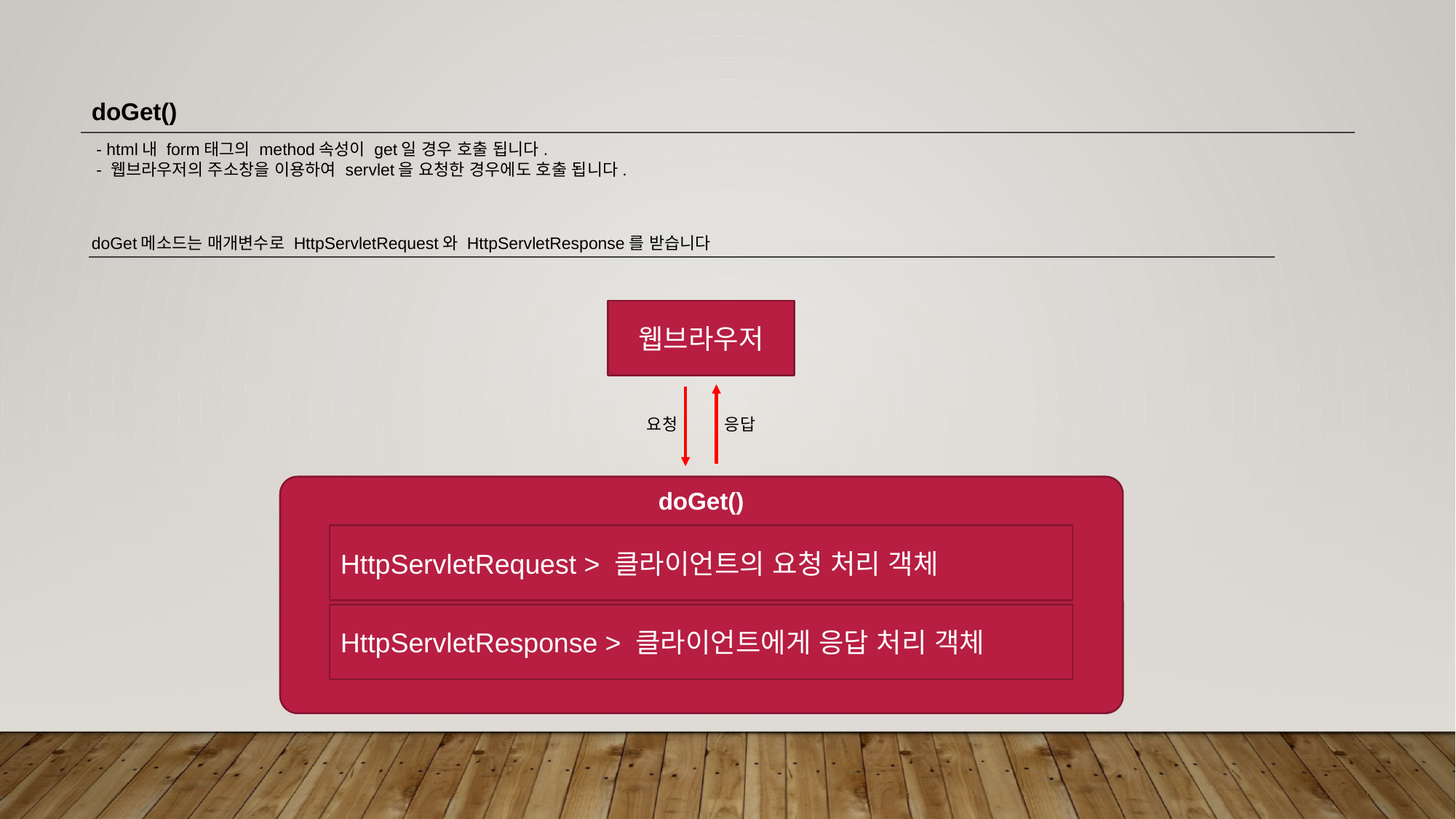

doGet()
 - html내 form태그의 method속성이 get일 경우 호출 됩니다.
 - 웹브라우저의 주소창을 이용하여 servlet을 요청한 경우에도 호출 됩니다.
doGet메소드는 매개변수로 HttpServletRequest와 HttpServletResponse를 받습니다
웹브라우저
요청
응답

doGet()
HttpServletRequest > 클라이언트의 요청 처리 객체
HttpServletResponse > 클라이언트에게 응답 처리 객체